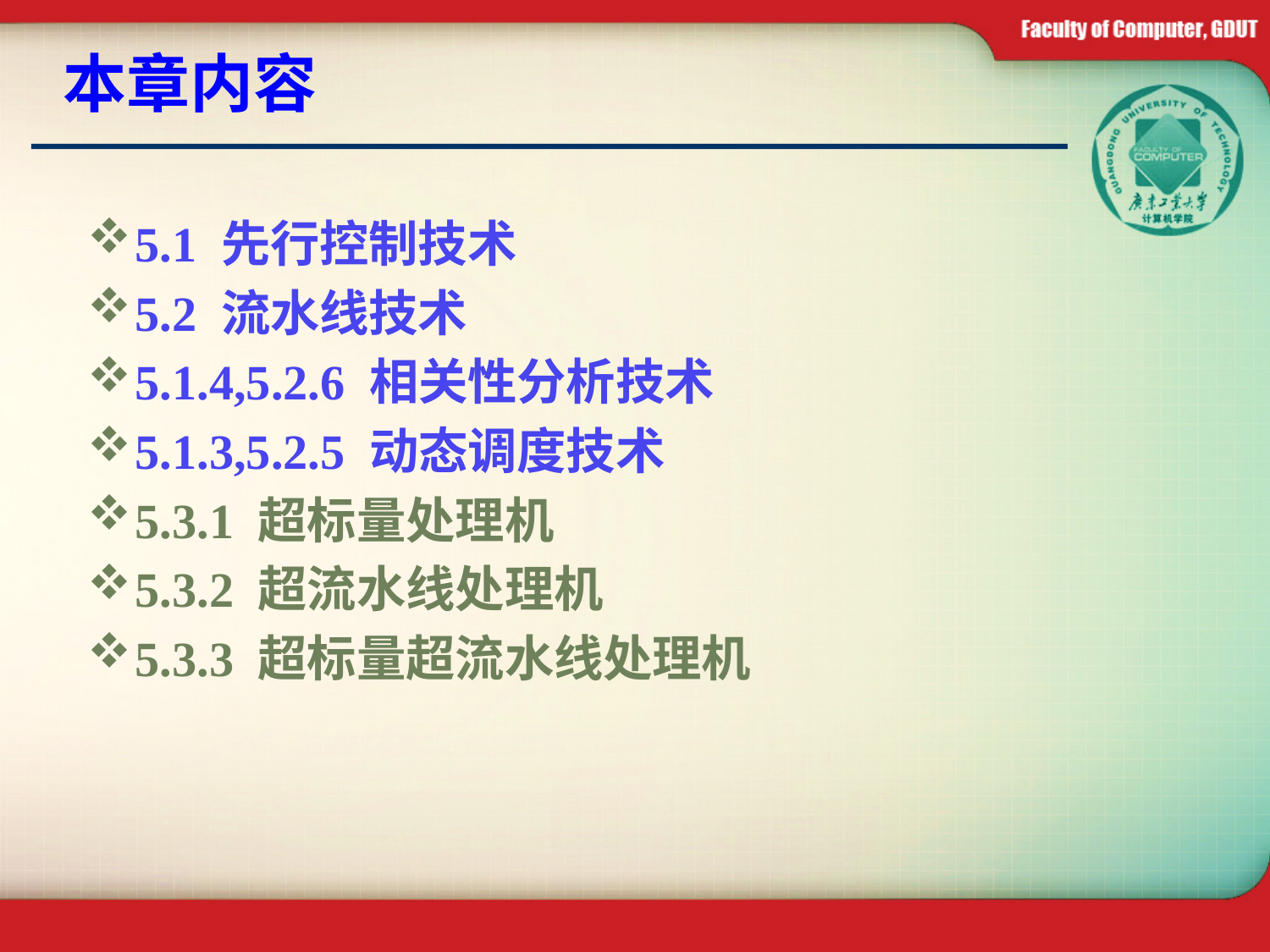

# 本章内容
5.1 先行控制技术
5.2 流水线技术
5.1.4,5.2.6 相关性分析技术
5.1.3,5.2.5 动态调度技术
5.3.1 超标量处理机
5.3.2 超流水线处理机
5.3.3 超标量超流水线处理机